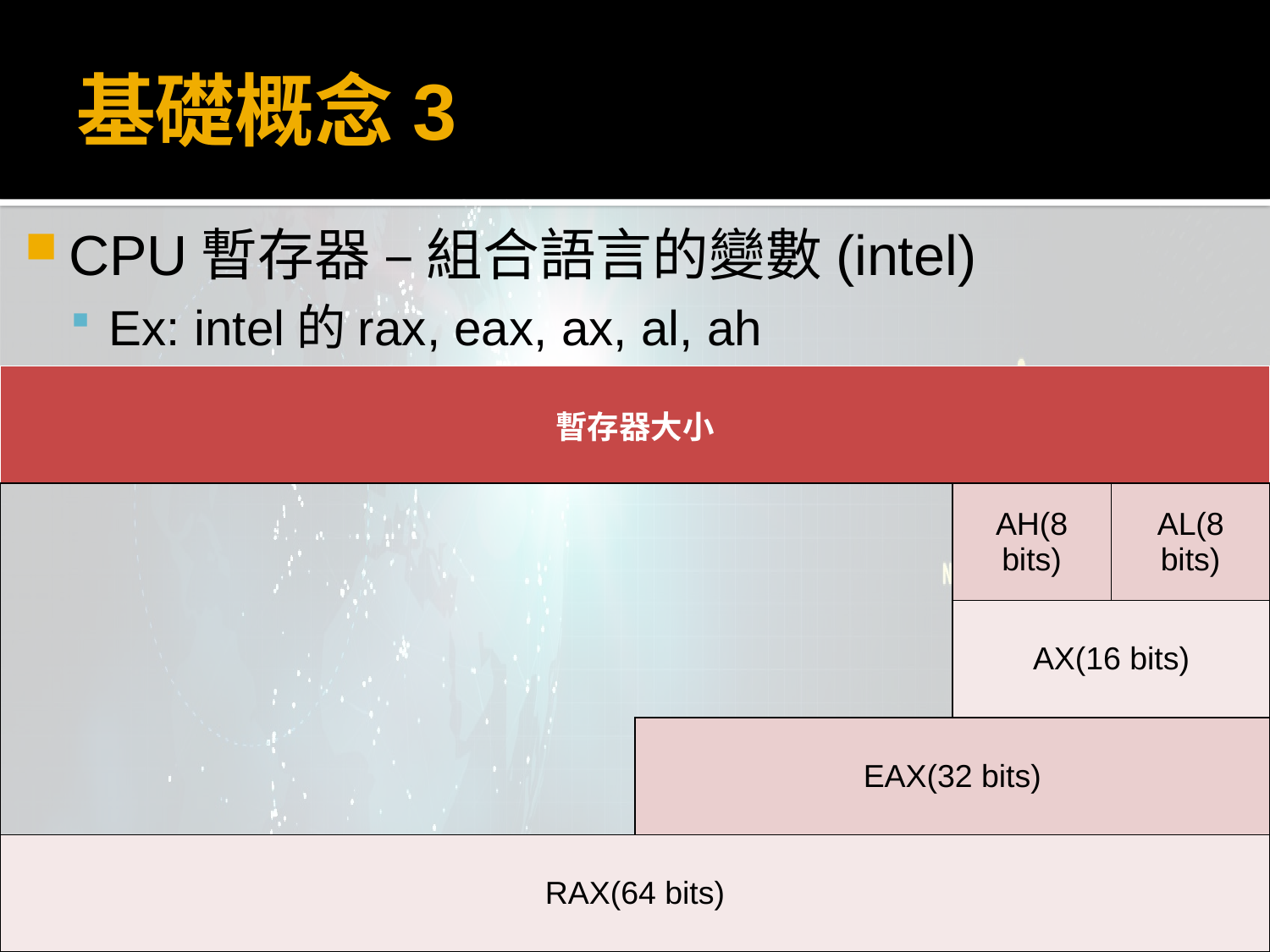

# 基礎概念3
CPU暫存器 – 組合語言的變數(intel)
Ex: intel的rax, eax, ax, al, ah
| 暫存器大小 |  |  |  |
| --- | --- | --- | --- |
|  |  | AH(8 bits) | AL(8 bits) |
|  |  | AX(16 bits) |  |
|  | EAX(32 bits) |  |  |
| RAX(64 bits) |  |  |  |
105